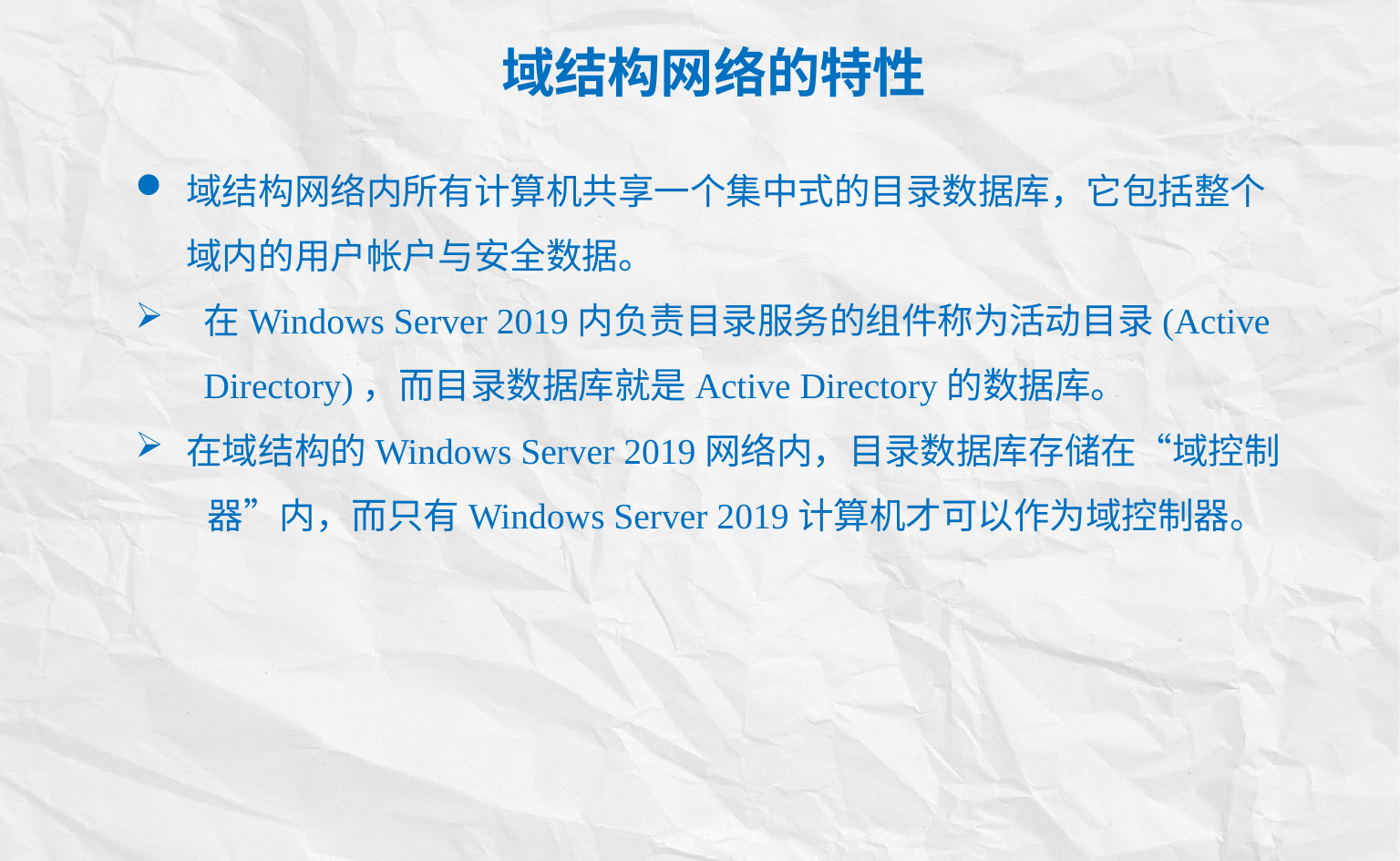

域结构网络的特性
域结构网络内所有计算机共享一个集中式的目录数据库，它包括整个域内的用户帐户与安全数据。
在Windows Server 2019内负责目录服务的组件称为活动目录(Active Directory)，而目录数据库就是Active Directory的数据库。
在域结构的Windows Server 2019网络内，目录数据库存储在“域控制
        器”内，而只有Windows Server 2019计算机才可以作为域控制器。

11